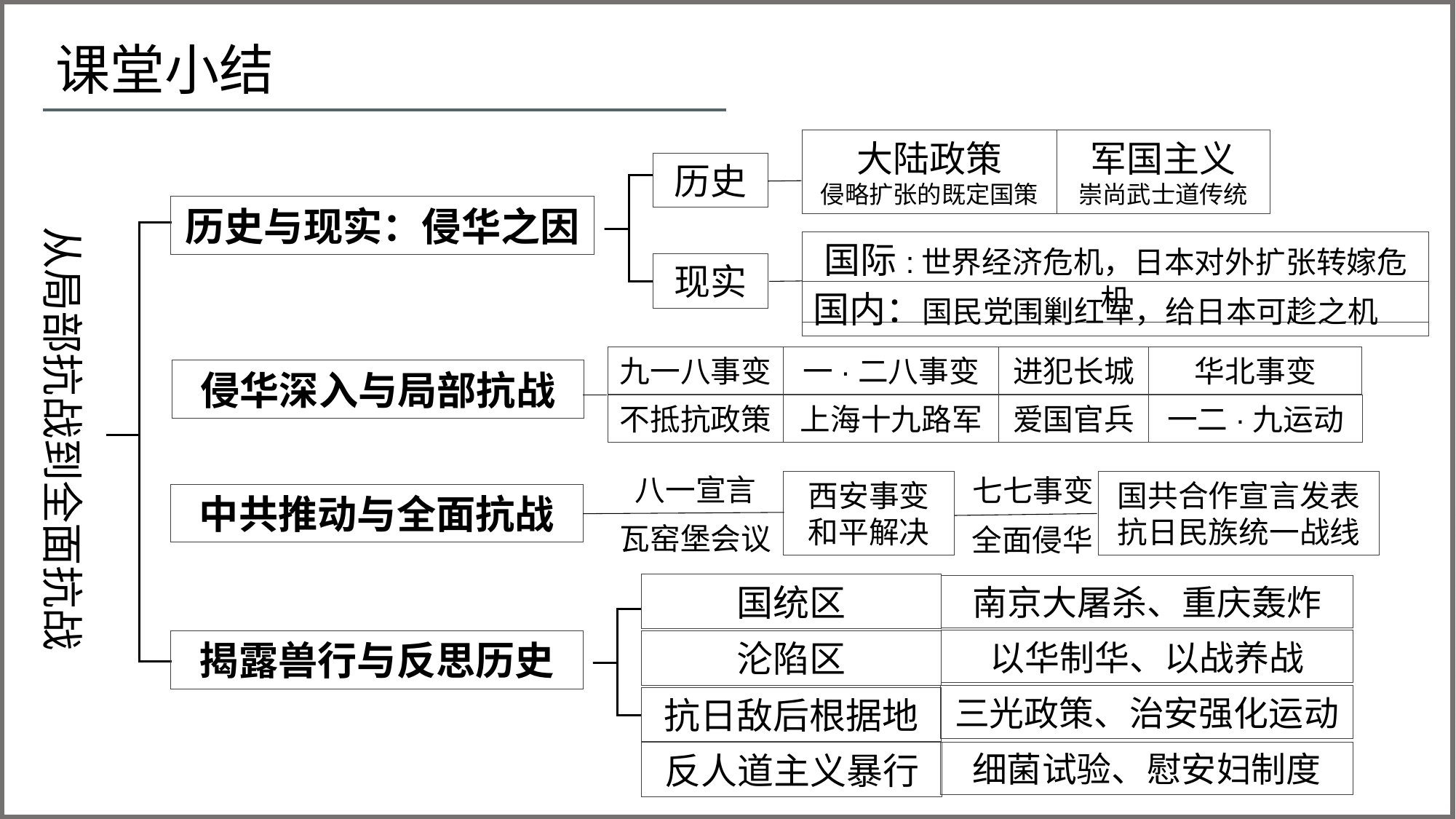

课堂小结
大陆政策
侵略扩张的既定国策
军国主义
崇尚武士道传统
历史
国际:世界经济危机，日本对外扩张转嫁危机
现实

国内：国民党围剿红军，给日本可趁之机
从局部抗战到全面抗战
历史与现实：侵华之因
侵华深入与局部抗战
中共推动与全面抗战
揭露兽行与反思历史

九一八事变
一·二八事变
进犯长城
华北事变
不抵抗政策
上海十九路军
爱国官兵
一二·九运动
八一宣言
瓦窑堡会议
西安事变
和平解决
七七事变
全面侵华
国共合作宣言发表
抗日民族统一战线
国统区
沦陷区
抗日敌后根据地
反人道主义暴行
南京大屠杀、重庆轰炸
以华制华、以战养战
三光政策、治安强化运动
细菌试验、慰安妇制度